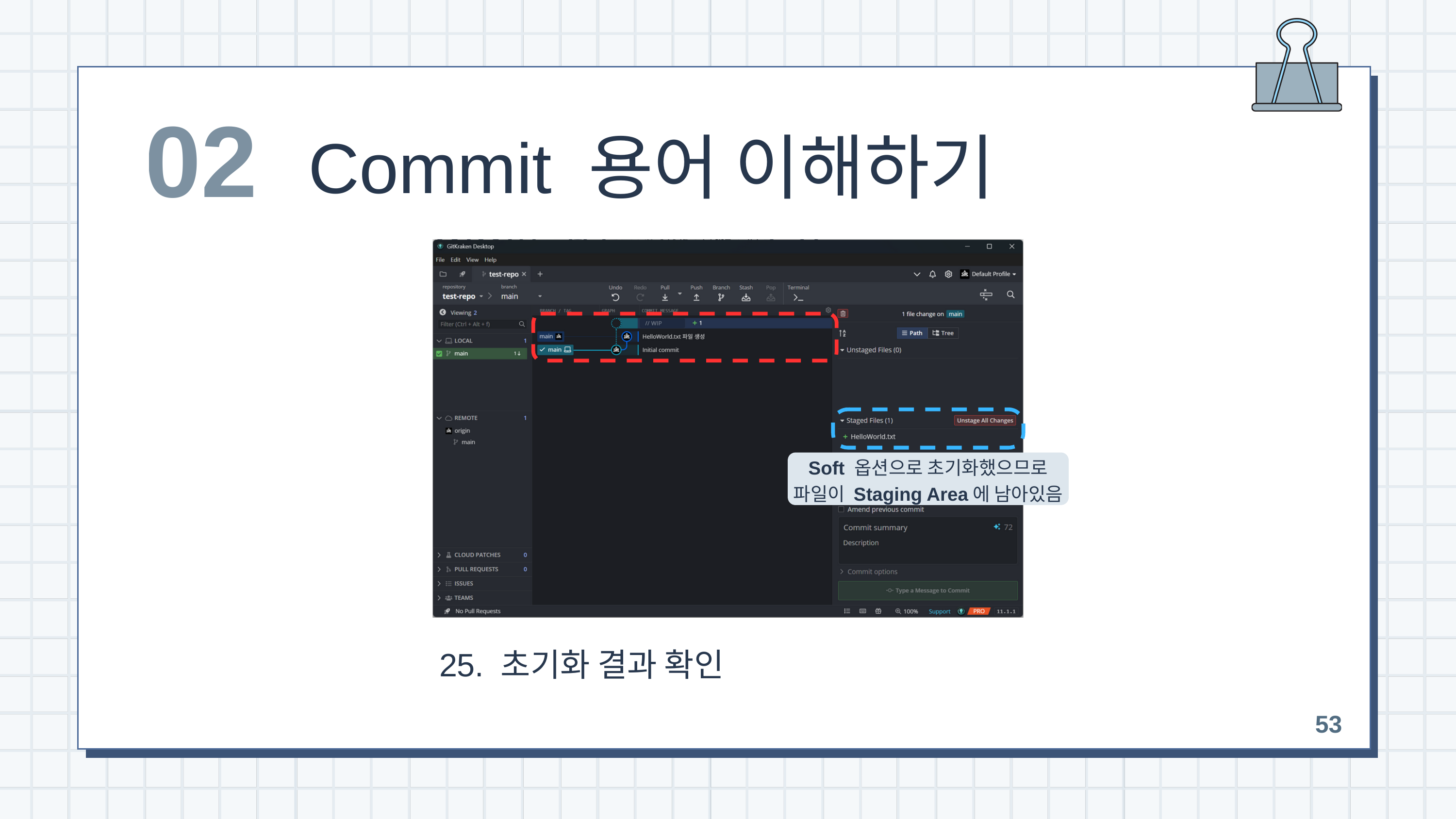

02
Commit 용어 이해하기

Soft 옵션으로 초기화했으므로
파일이 Staging Area에 남아있음
   25. 초기화 결과 확인
53